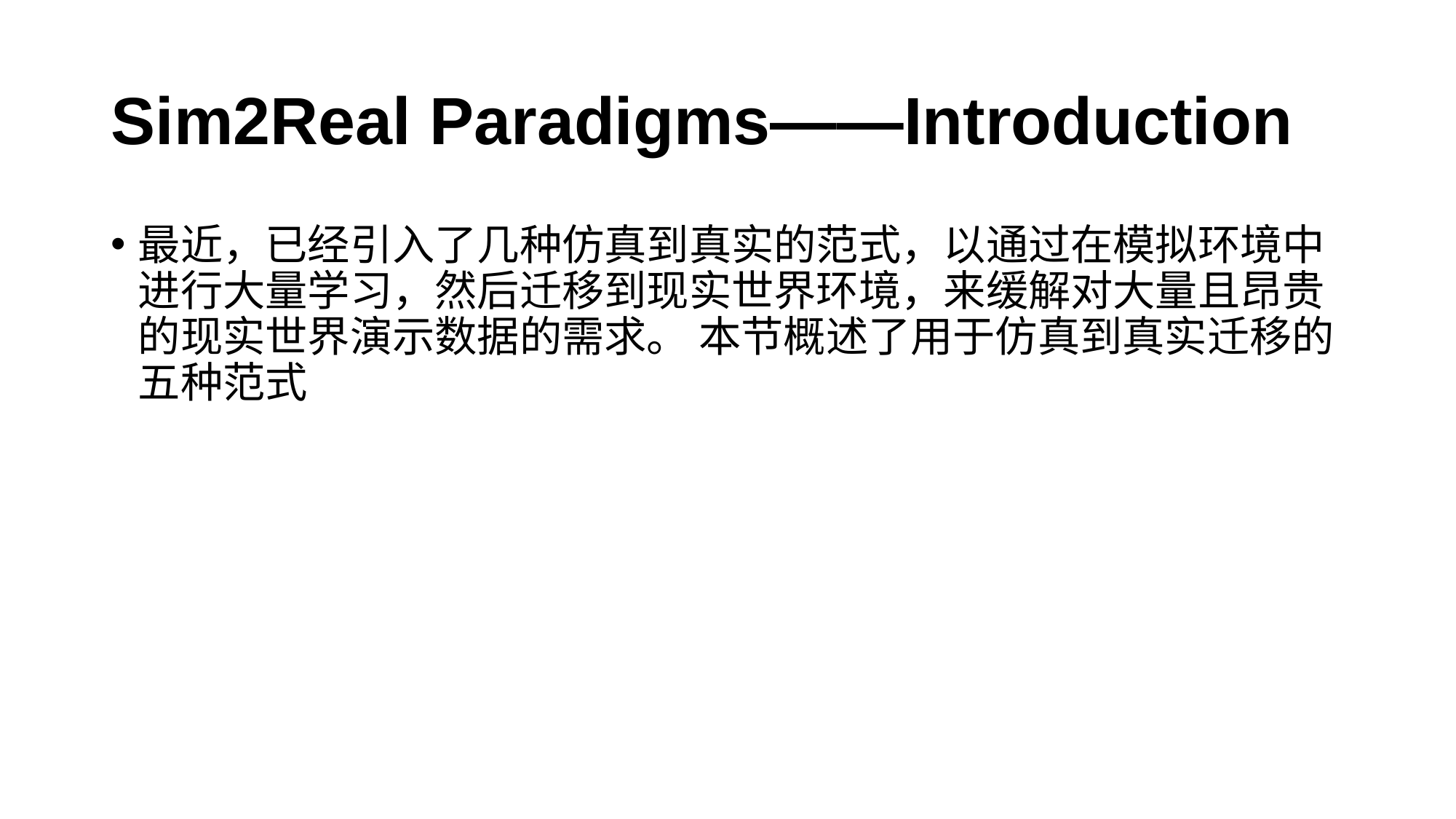

# Sim2Real Paradigms——Introduction
最近，已经引入了几种仿真到真实的范式，以通过在模拟环境中进行大量学习，然后迁移到现实世界环境，来缓解对大量且昂贵的现实世界演示数据的需求。 本节概述了用于仿真到真实迁移的五种范式